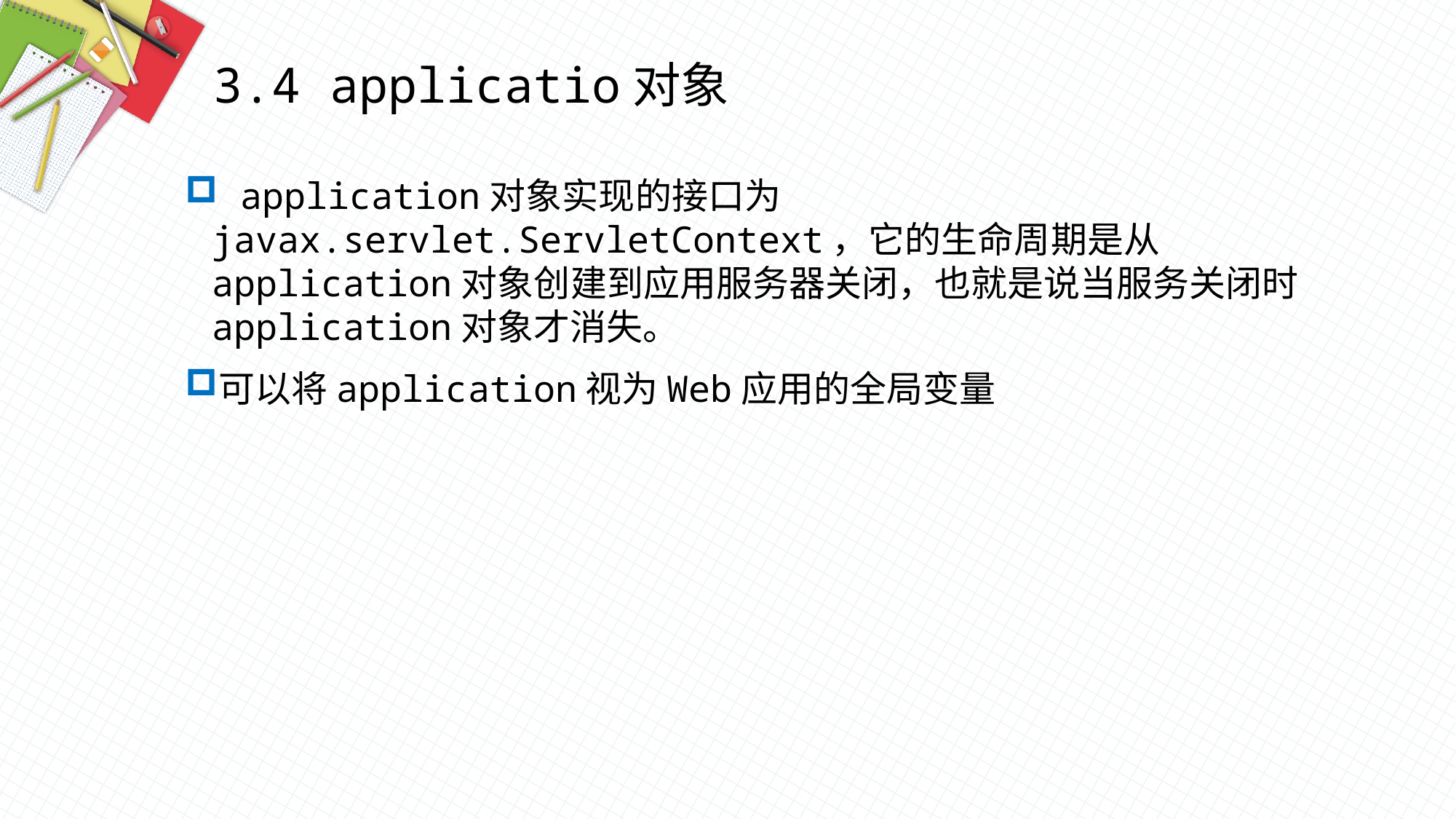

3.4 applicatio对象
 application对象实现的接口为javax.servlet.ServletContext，它的生命周期是从application对象创建到应用服务器关闭，也就是说当服务关闭时application对象才消失。
可以将application视为Web应用的全局变量